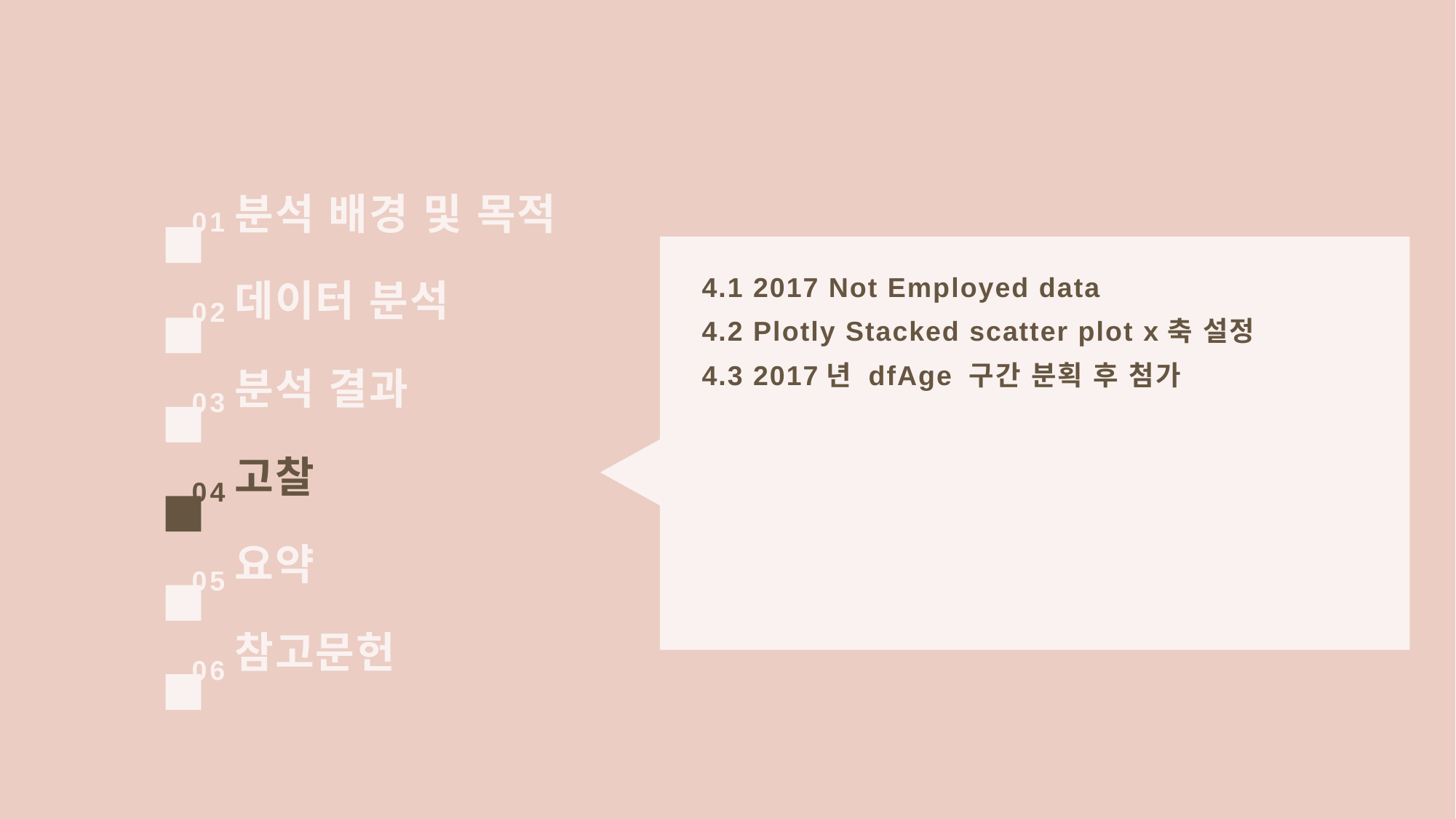

분석 배경 및 목적
01

4.1 2017 Not Employed data
4.2 Plotly Stacked scatter plot x축 설정
4.3 2017년 dfAge 구간 분획 후 첨가

데이터 분석
02

분석 결과
03

고찰
04

요약
05

참고문헌
06